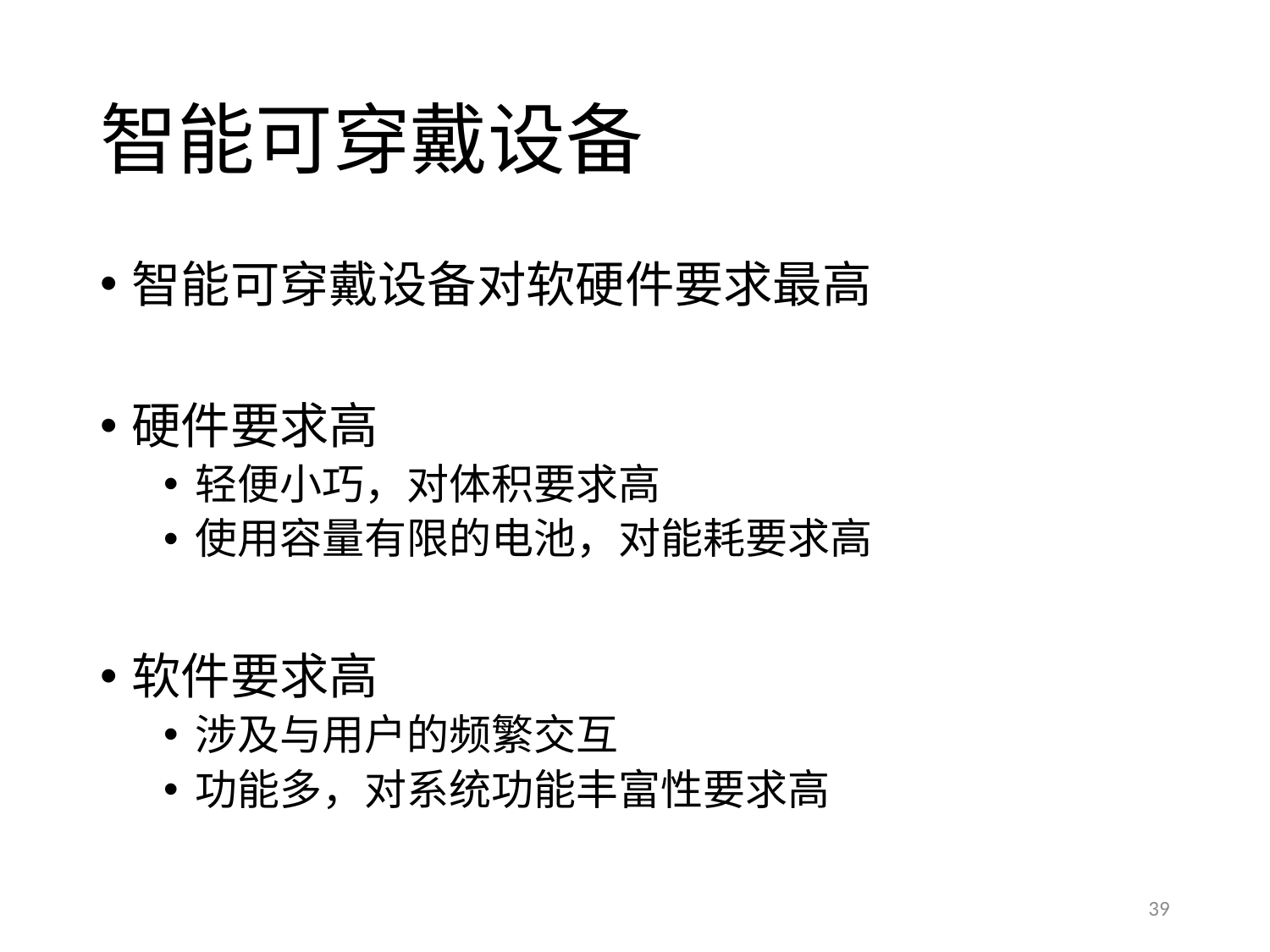

# 智能可穿戴设备
智能可穿戴设备对软硬件要求最高

硬件要求高
轻便小巧，对体积要求高
使用容量有限的电池，对能耗要求高

软件要求高
涉及与用户的频繁交互
功能多，对系统功能丰富性要求高
39